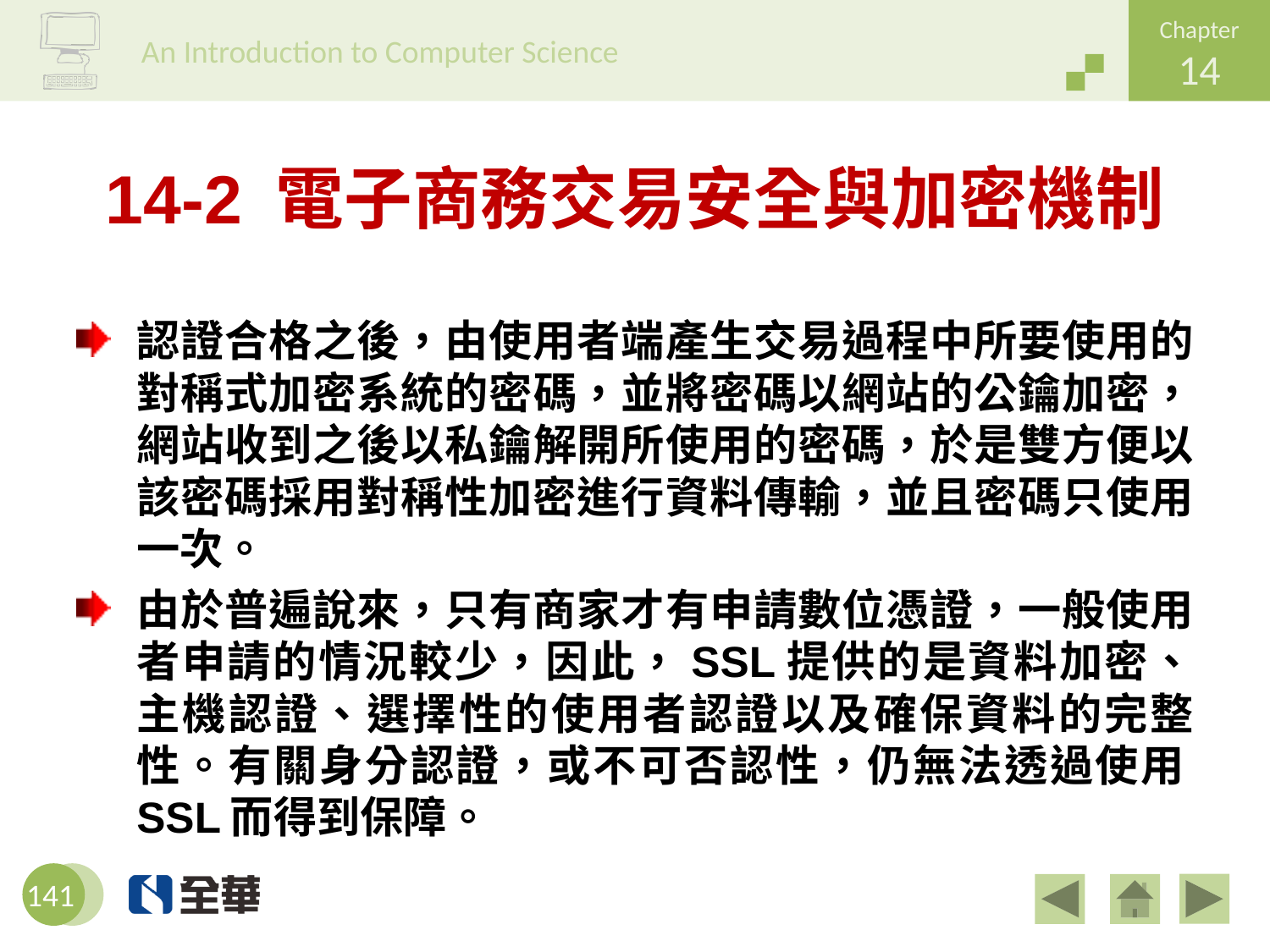

# 14-2 電子商務交易安全與加密機制
認證合格之後，由使用者端產生交易過程中所要使用的對稱式加密系統的密碼，並將密碼以網站的公鑰加密，網站收到之後以私鑰解開所使用的密碼，於是雙方便以該密碼採用對稱性加密進行資料傳輸，並且密碼只使用一次。
由於普遍說來，只有商家才有申請數位憑證，一般使用者申請的情況較少，因此，SSL提供的是資料加密、主機認證、選擇性的使用者認證以及確保資料的完整性。有關身分認證，或不可否認性，仍無法透過使用SSL而得到保障。